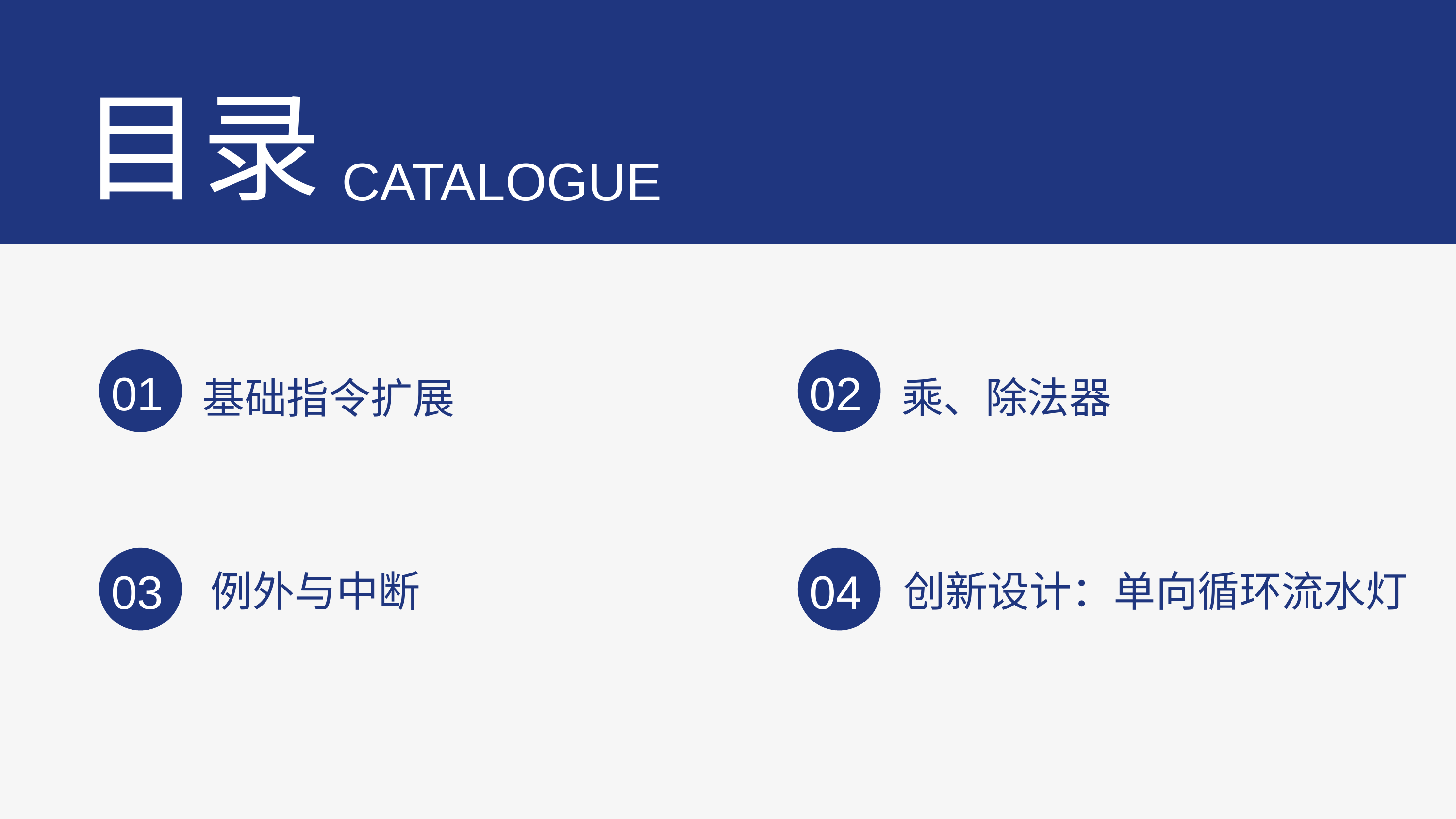

目录
CATALOGUE

01
02
乘、除法器
基础指令扩展

03
04
例外与中断
创新设计：单向循环流水灯